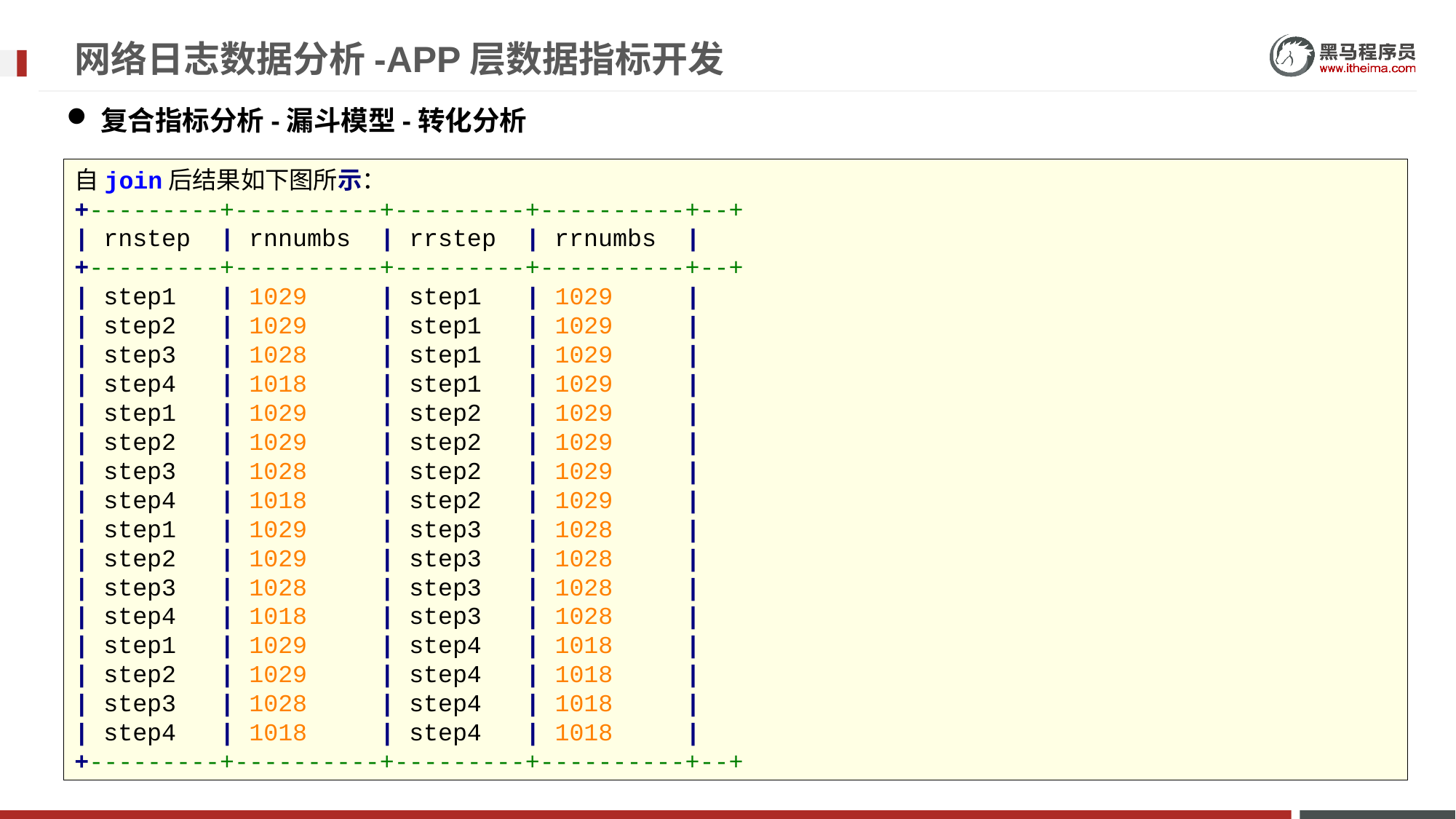

# 网络日志数据分析-APP层数据指标开发
复合指标分析-漏斗模型-转化分析

自join后结果如下图所示：
+---------+----------+---------+----------+--+
| rnstep  | rnnumbs  | rrstep  | rrnumbs  |
+---------+----------+---------+----------+--+
| step1   | 1029     | step1   | 1029     |
| step2   | 1029     | step1   | 1029     |
| step3   | 1028     | step1   | 1029     |
| step4   | 1018     | step1   | 1029     |
| step1   | 1029     | step2   | 1029     |
| step2   | 1029     | step2   | 1029     |
| step3   | 1028     | step2   | 1029     |
| step4   | 1018     | step2   | 1029     |
| step1   | 1029     | step3   | 1028     |
| step2   | 1029     | step3   | 1028     |
| step3   | 1028     | step3   | 1028     |
| step4   | 1018     | step3   | 1028     |
| step1   | 1029     | step4   | 1018     |
| step2   | 1029     | step4   | 1018     |
| step3   | 1028     | step4   | 1018     |
| step4   | 1018     | step4   | 1018     |
+---------+----------+---------+----------+--+